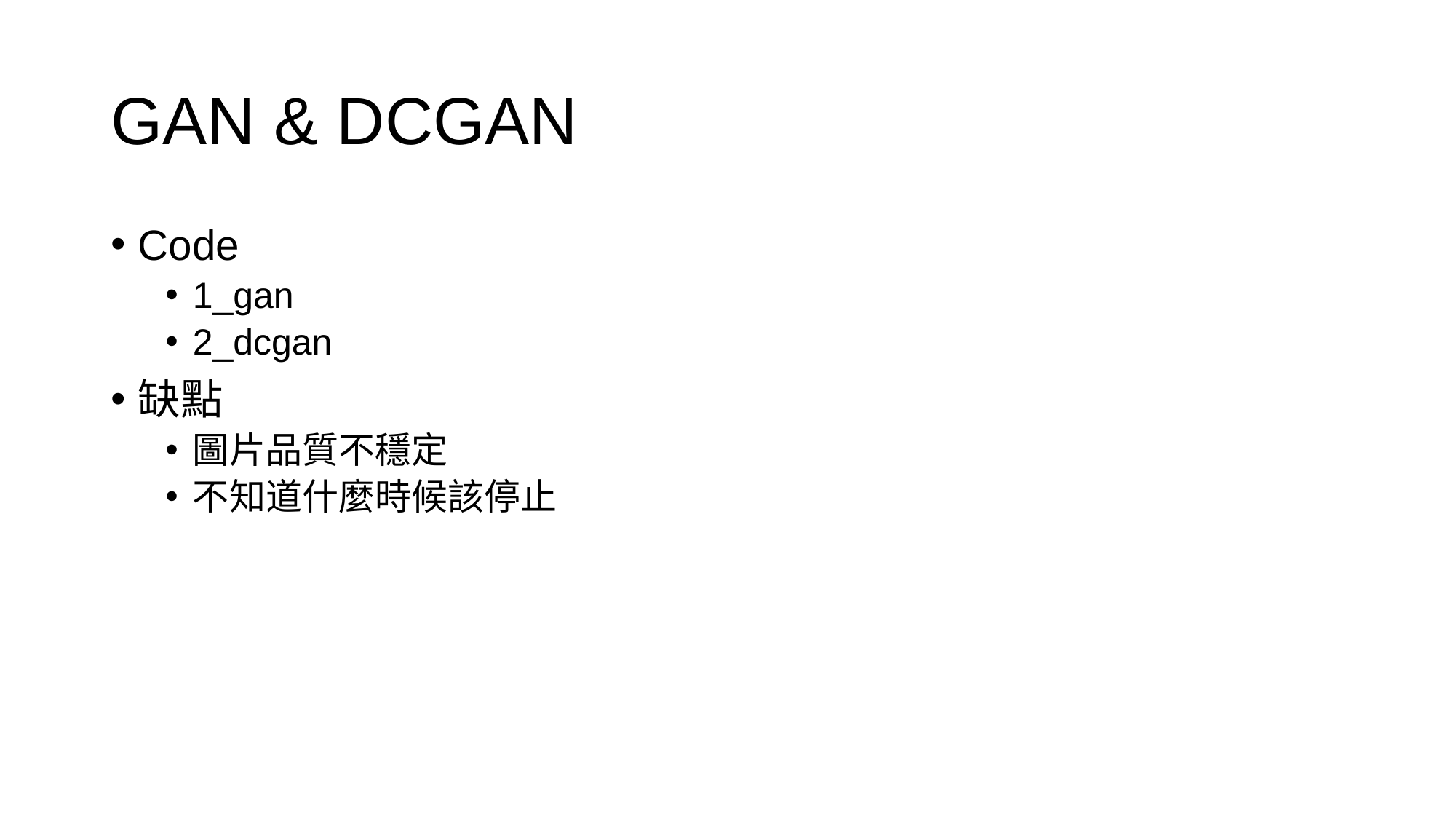

# GAN & DCGAN
Code
1_gan
2_dcgan
缺點
圖片品質不穩定
不知道什麼時候該停止